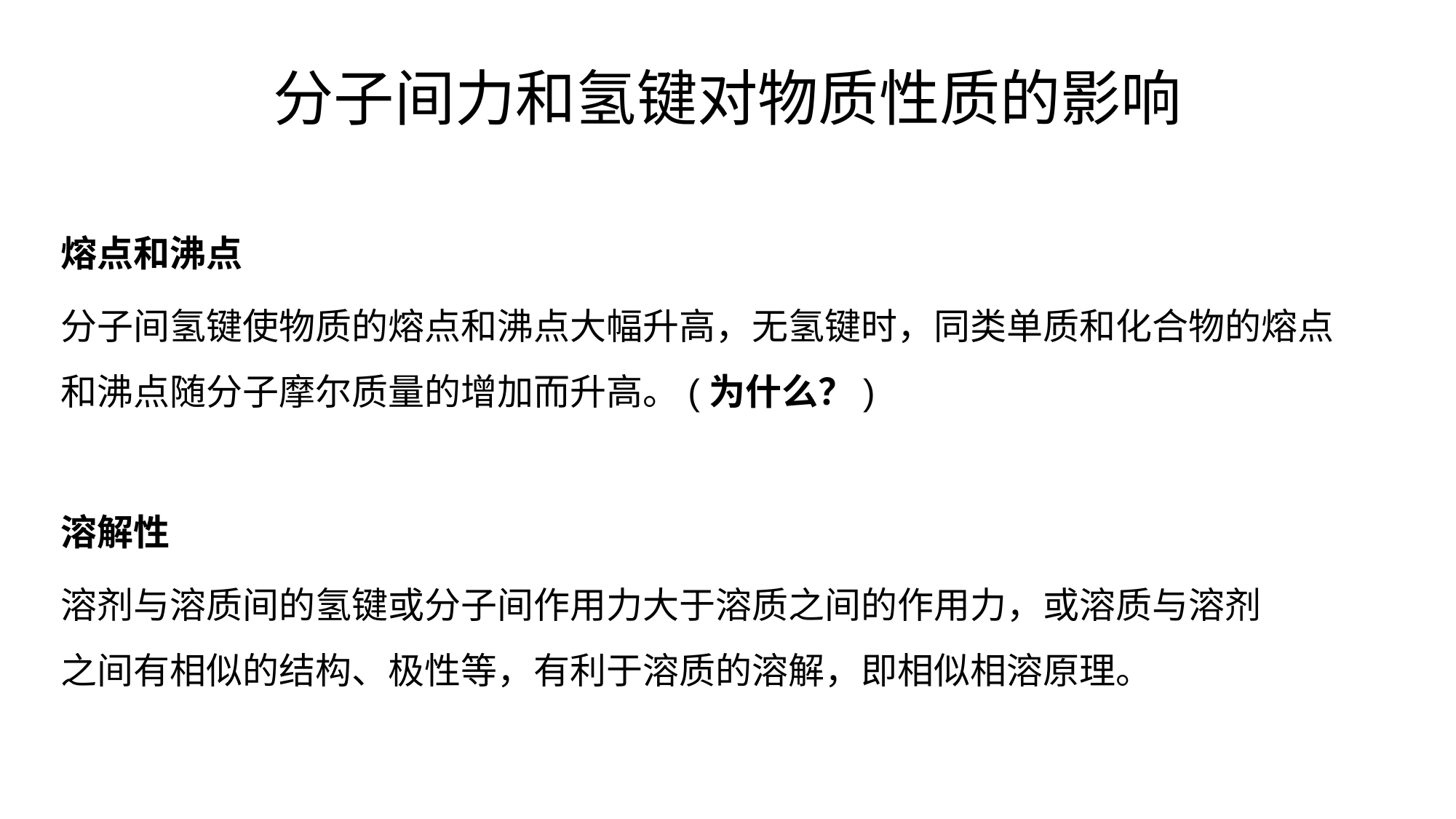

分子间力和氢键对物质性质的影响
熔点和沸点
分子间氢键使物质的熔点和沸点大幅升高，无氢键时，同类单质和化合物的熔点和沸点随分子摩尔质量的增加而升高。(为什么？)
溶解性
溶剂与溶质间的氢键或分子间作用力大于溶质之间的作用力，或溶质与溶剂之间有相似的结构、极性等，有利于溶质的溶解，即相似相溶原理。